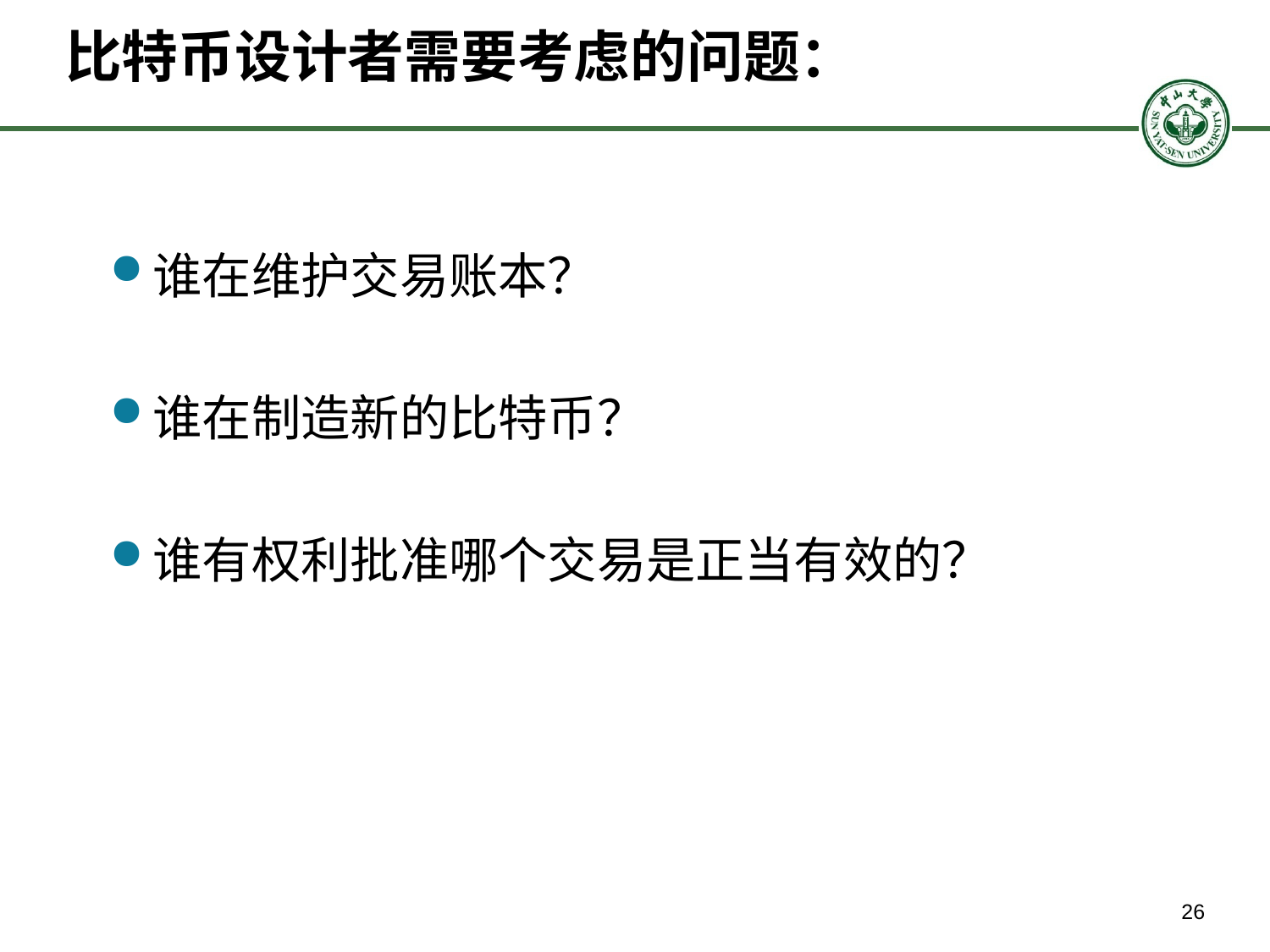

# 比特币设计者需要考虑的问题：
谁在维护交易账本？

谁在制造新的比特币？

谁有权利批准哪个交易是正当有效的？